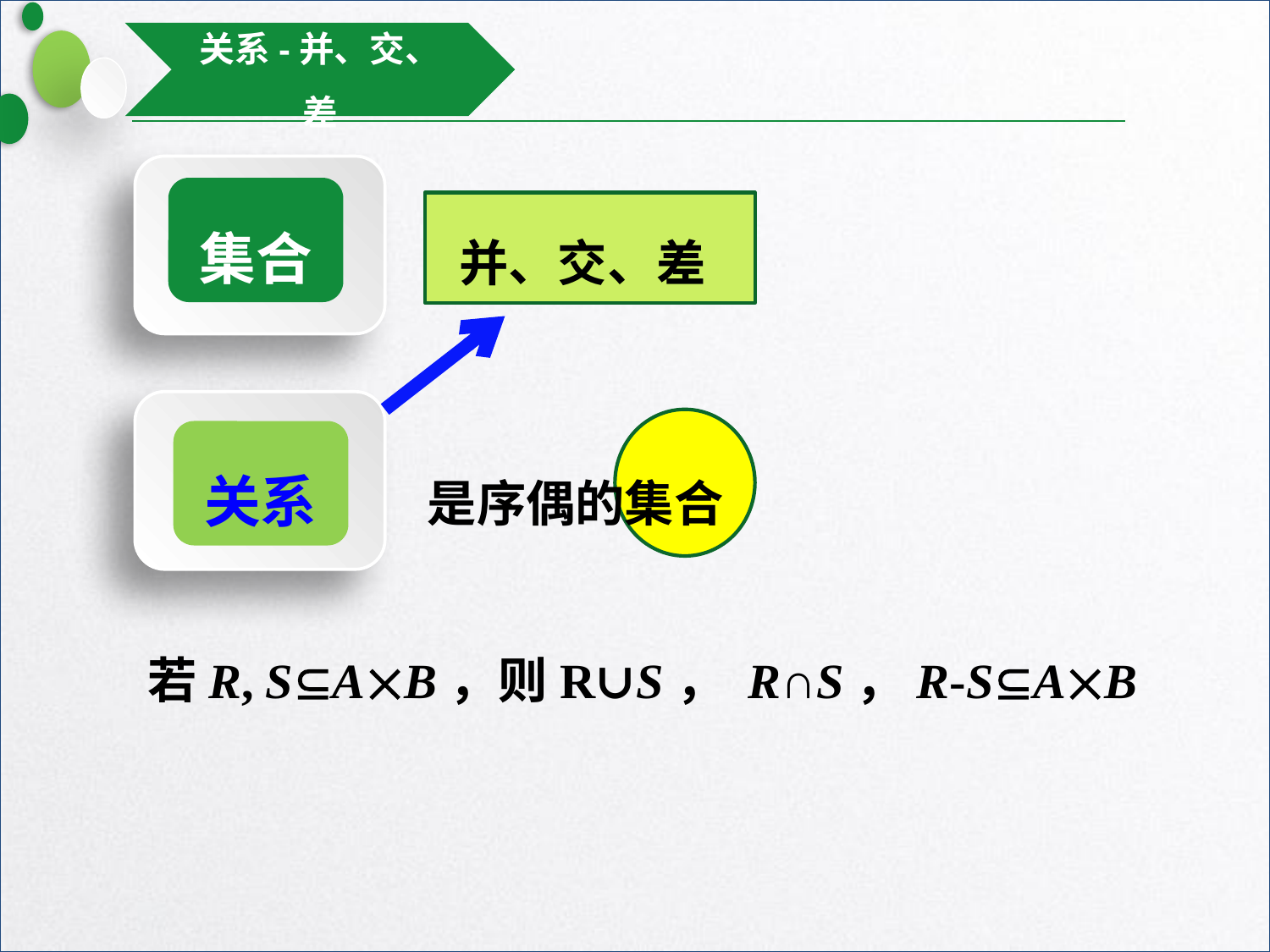

关系-并、交、差

集合

并、交、差

关系

是序偶的集合
若R, S⊆A×B，则R∪S， R∩S，R-S⊆A×B